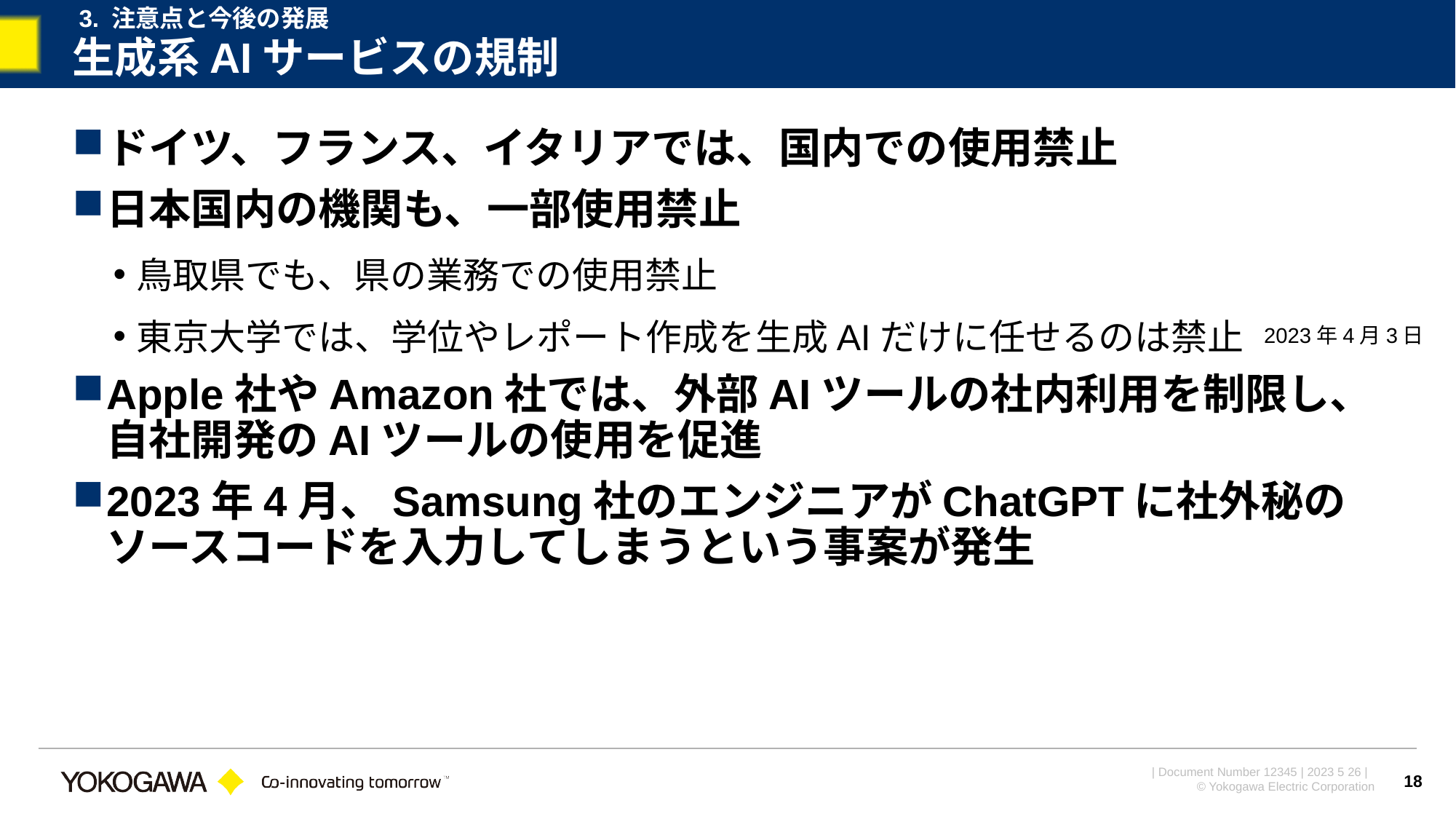

3. 注意点と今後の発展
# 生成系AIサービスの規制
ドイツ、フランス、イタリアでは、国内での使用禁止
日本国内の機関も、一部使用禁止
鳥取県でも、県の業務での使用禁止
東京大学では、学位やレポート作成を生成AIだけに任せるのは禁止
Apple社やAmazon社では、外部AIツールの社内利用を制限し、自社開発のAIツールの使用を促進
2023年4月、Samsung社のエンジニアがChatGPTに社外秘のソースコードを入力してしまうという事案が発生
2023年4月3日
18